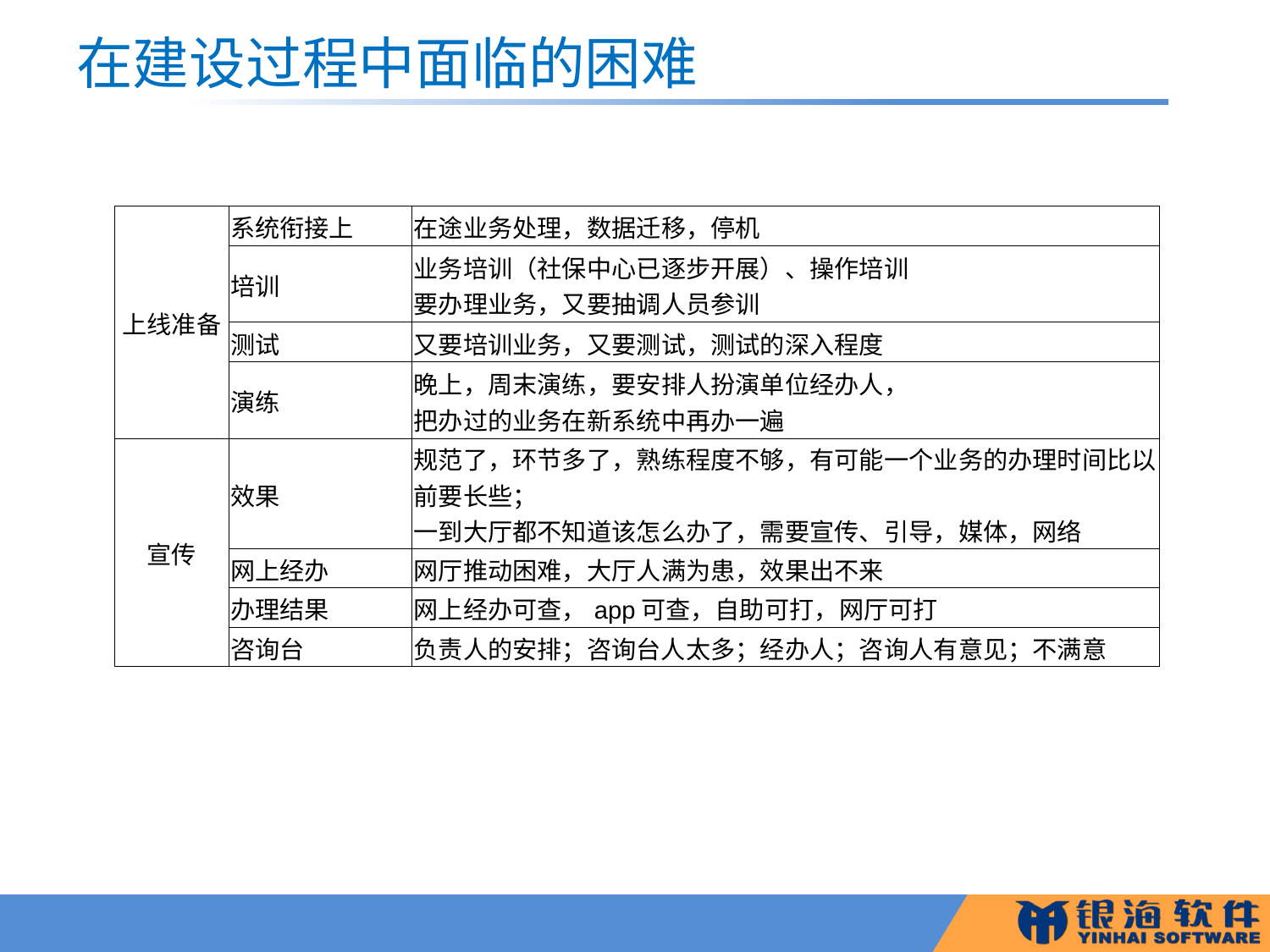

# 在建设过程中面临的困难
| 上线准备 | 系统衔接上 | 在途业务处理，数据迁移，停机 |
| --- | --- | --- |
|  | 培训 | 业务培训（社保中心已逐步开展）、操作培训 要办理业务，又要抽调人员参训 |
|  | 测试 | 又要培训业务，又要测试，测试的深入程度 |
|  | 演练 | 晚上，周末演练，要安排人扮演单位经办人， 把办过的业务在新系统中再办一遍 |
| 宣传 | 效果 | 规范了，环节多了，熟练程度不够，有可能一个业务的办理时间比以前要长些； 一到大厅都不知道该怎么办了，需要宣传、引导，媒体，网络 |
|  | 网上经办 | 网厅推动困难，大厅人满为患，效果出不来 |
|  | 办理结果 | 网上经办可查，app可查，自助可打，网厅可打 |
|  | 咨询台 | 负责人的安排；咨询台人太多；经办人；咨询人有意见；不满意 |